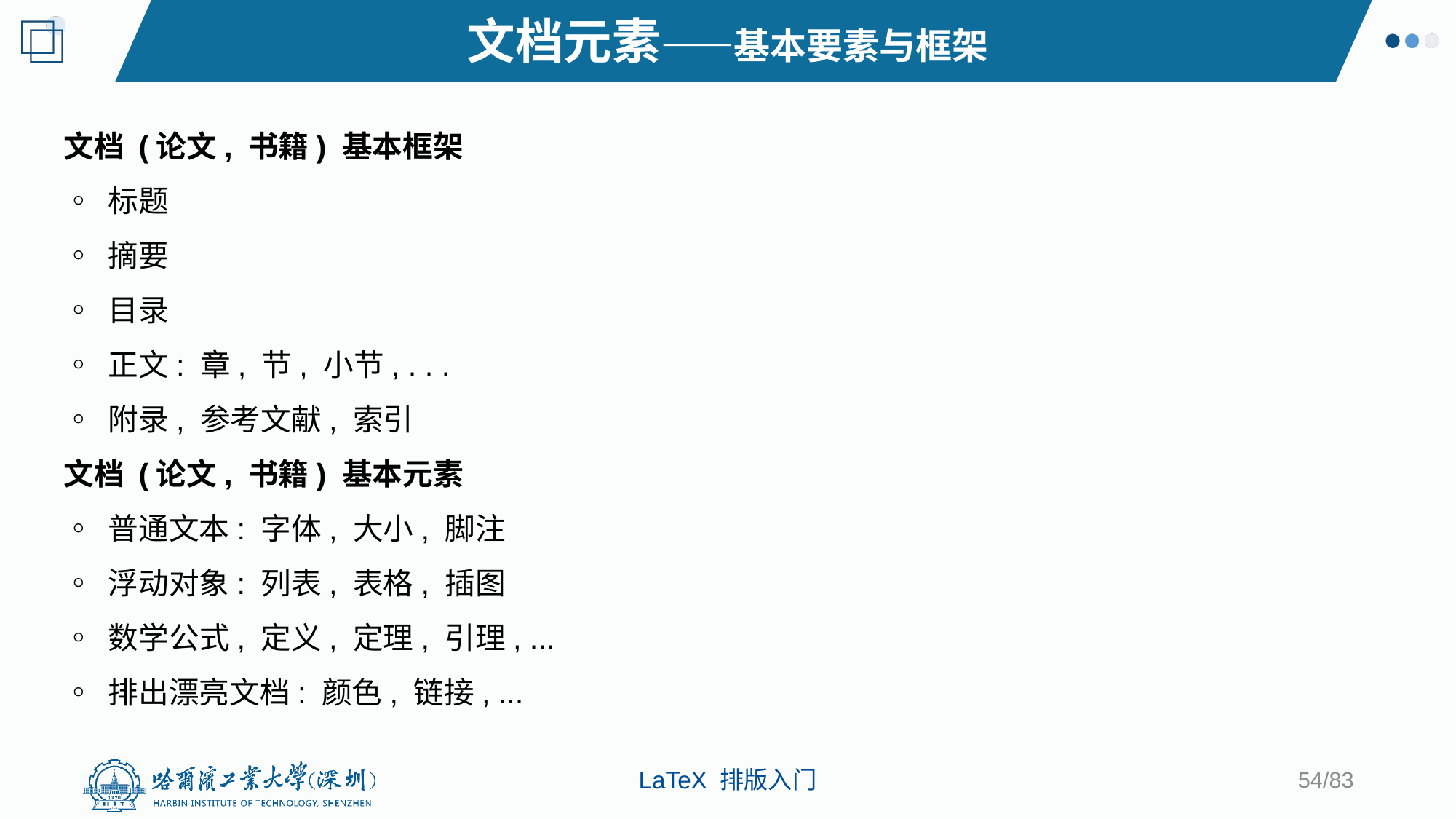

文档元素——基本要素与框架
文档 (论文, 书籍) 基本框架
◦ 标题
◦ 摘要
◦ 目录
◦ 正文: 章, 节, 小节, . . .
◦ 附录, 参考文献, 索引
文档 (论文, 书籍) 基本元素
◦ 普通文本: 字体, 大小, 脚注
◦ 浮动对象: 列表, 表格, 插图
◦ 数学公式, 定义, 定理, 引理, ...
◦ 排出漂亮文档: 颜色, 链接, ...
54/83